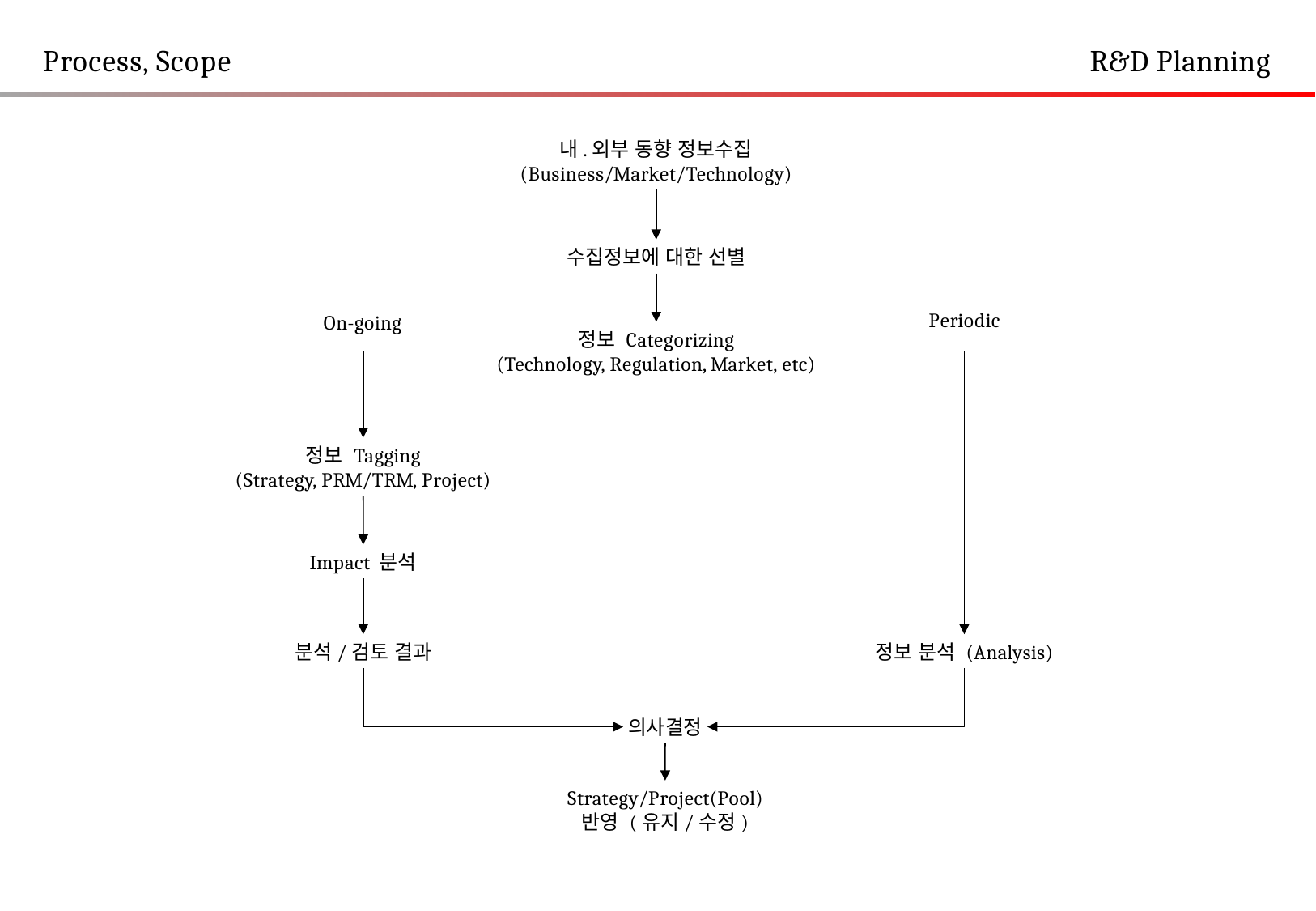

Process, Scope
R&D Planning
내.외부 동향 정보수집
(Business/Market/Technology)
수집정보에 대한 선별
Periodic
On-going
정보 Categorizing
(Technology, Regulation, Market, etc)
정보 Tagging
(Strategy, PRM/TRM, Project)
Impact 분석
분석/검토 결과
정보 분석 (Analysis)
의사결정
Strategy/Project(Pool)
반영 (유지/수정)